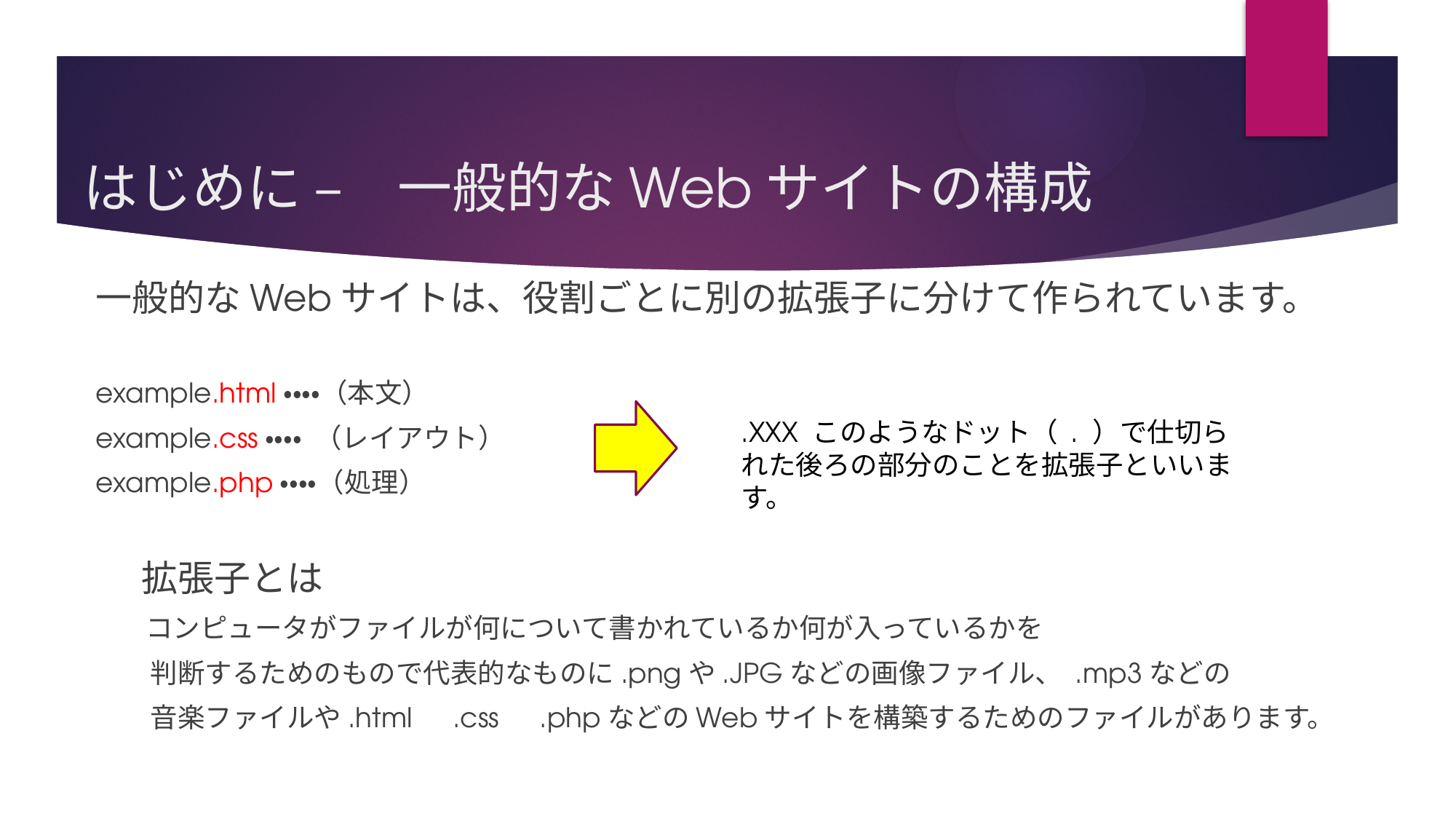

# はじめに –　一般的なWebサイトの構成
一般的なWebサイトは、役割ごとに別の拡張子に分けて作られています。

example.html・・・・（本文）
example.css・・・・  （レイアウト）
example.php・・・・（処理）

　   拡張子とは
       コンピュータがファイルが何について書かれているか何が入っているかを
　　判断するためのもので代表的なものに.pngや.JPGなどの画像ファイル、 .mp3などの
　　音楽ファイルや.html　.css　.phpなどのWebサイトを構築するためのファイルがあります。
6

.XXX このようなドット（ . ）で仕切られた後ろの部分のことを拡張子といいます。